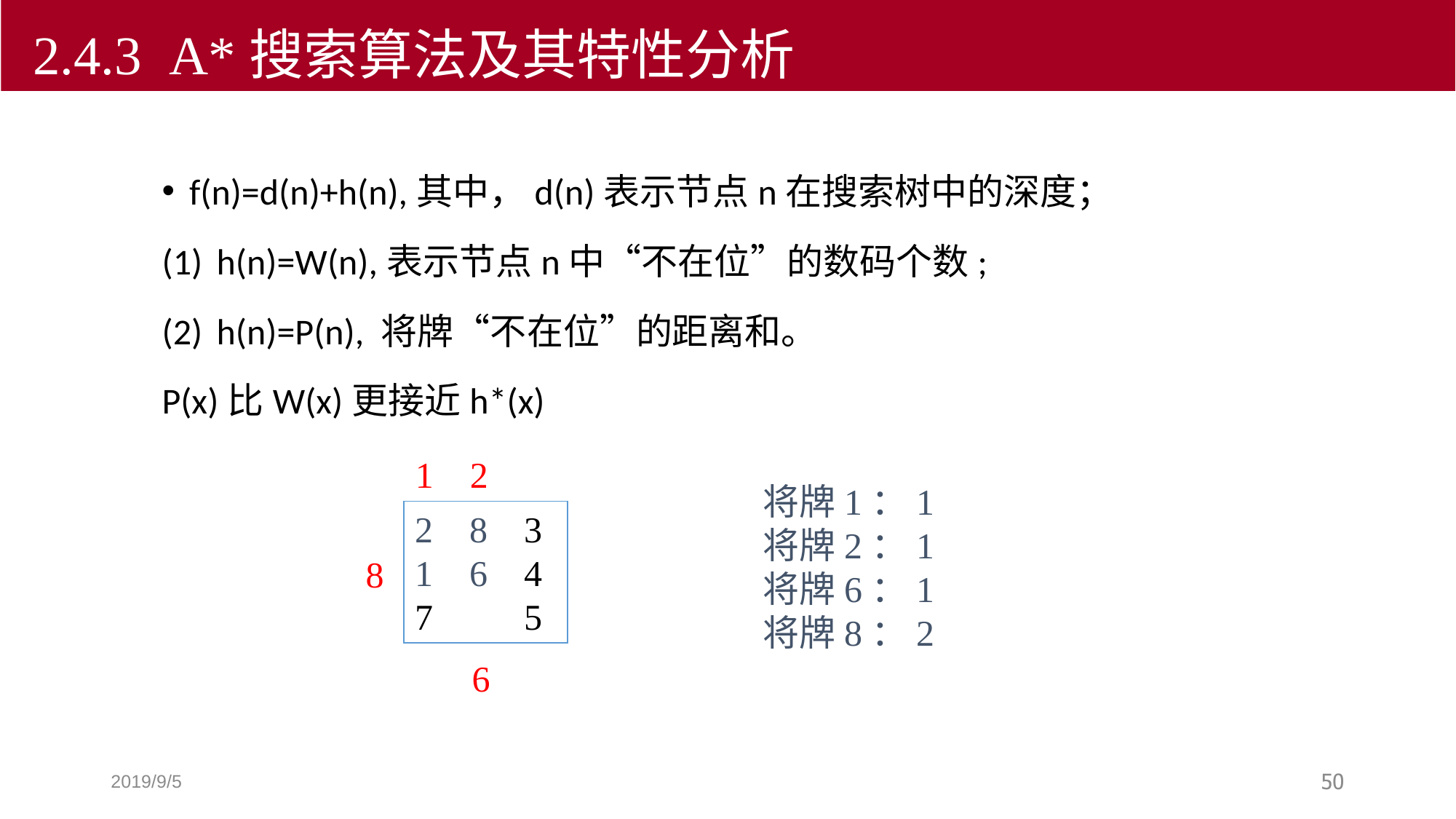

2.4.3  A*搜索算法及其特性分析
f(n)=d(n)+h(n),其中，d(n)表示节点n在搜索树中的深度；
h(n)=W(n),表示节点n中“不在位”的数码个数;
h(n)=P(n), 将牌“不在位”的距离和。
P(x)比W(x)更接近h*(x)
1    2
将牌1：1
将牌2：1
将牌6：1
将牌8：2
2    8    3
1    6    4
7          5
8
6
2019/9/5
50